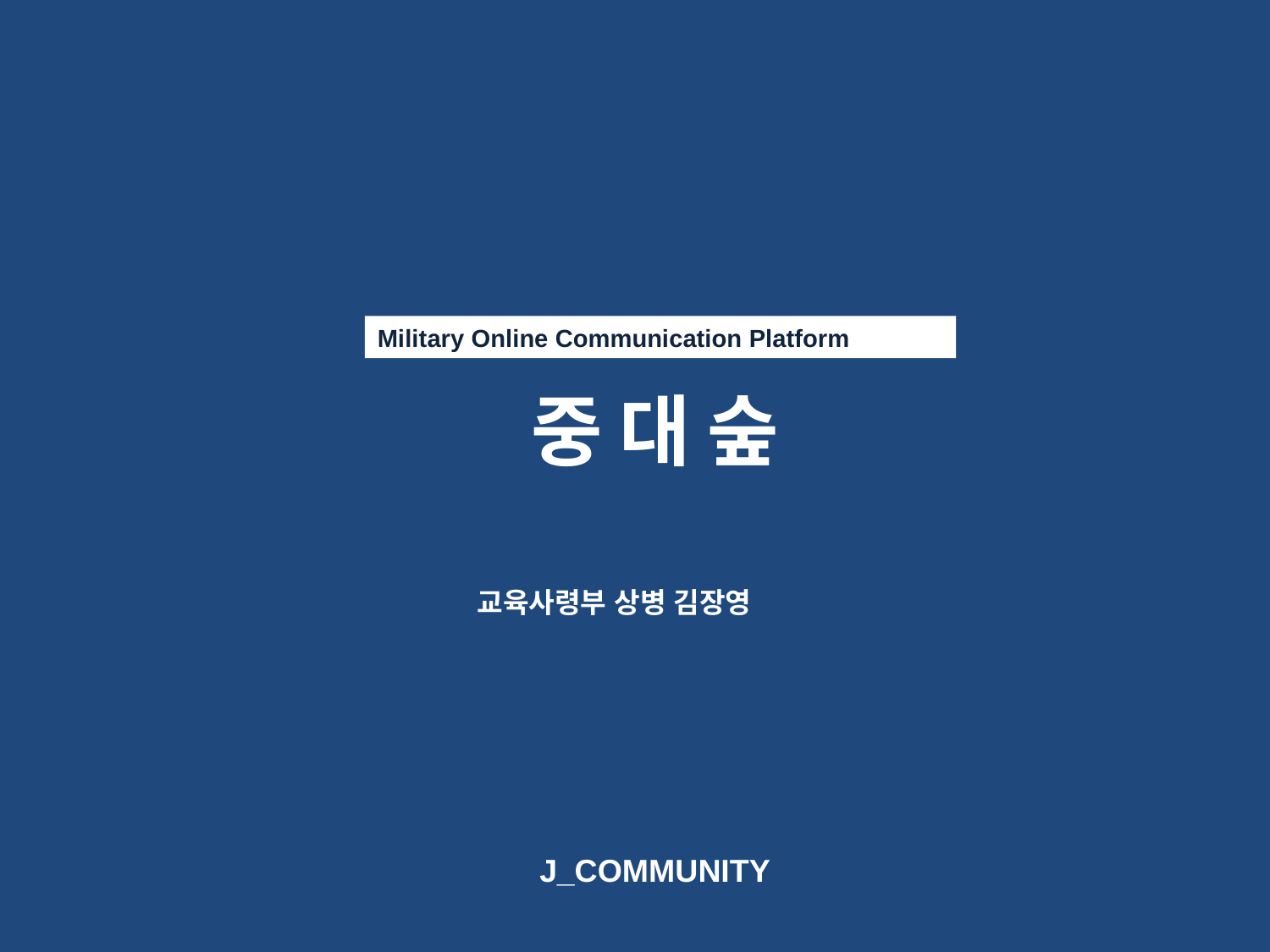

Military Online Communication Platform
 중 대 숲
교육사령부 상병 김장영
J_COMMUNITY